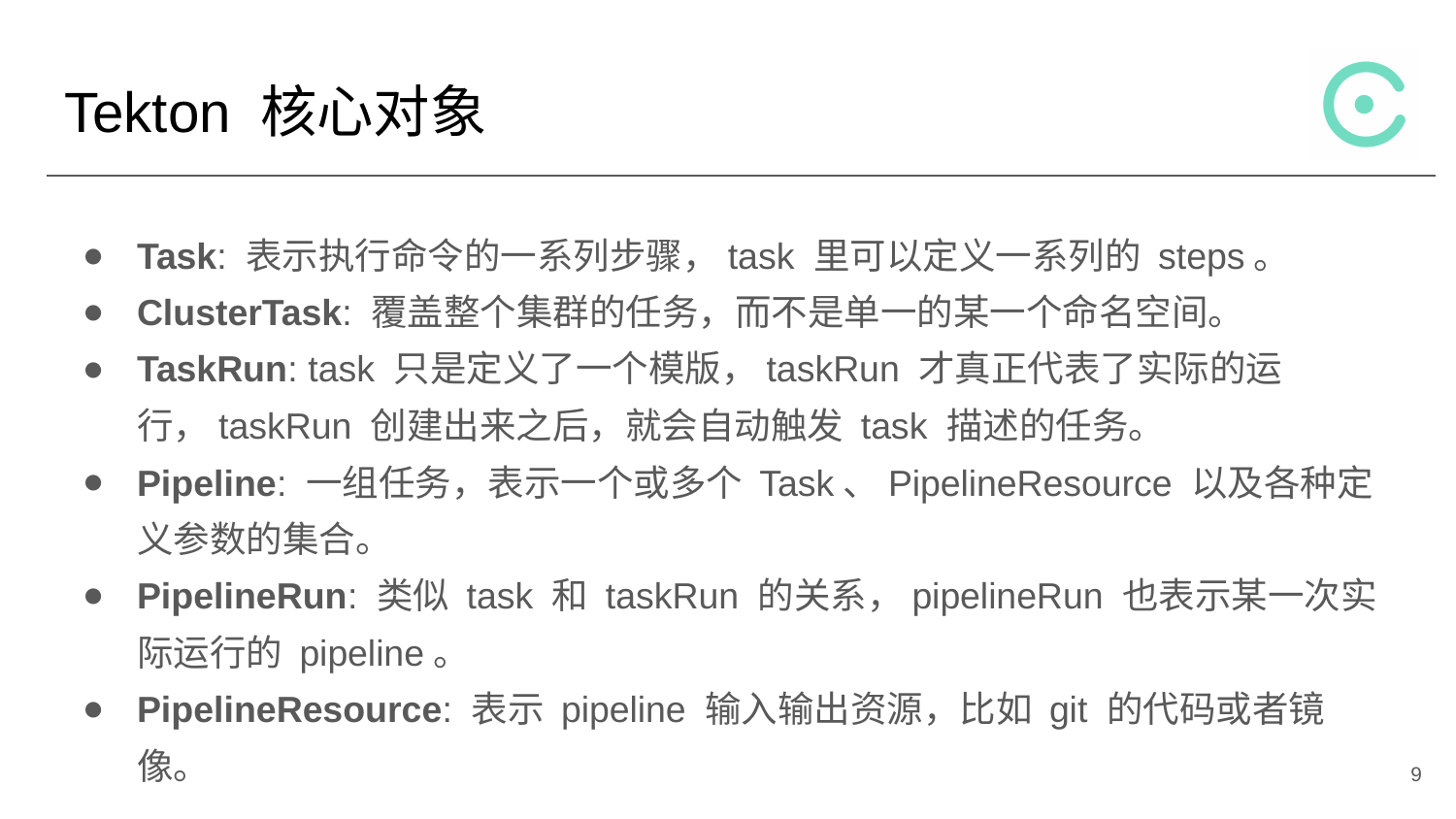

# Tekton 核心对象
Task: 表示执行命令的一系列步骤，task 里可以定义一系列的 steps。
ClusterTask: 覆盖整个集群的任务，而不是单一的某一个命名空间。
TaskRun: task 只是定义了一个模版，taskRun 才真正代表了实际的运行，taskRun 创建出来之后，就会自动触发 task 描述的任务。
Pipeline: 一组任务，表示一个或多个 Task、PipelineResource 以及各种定义参数的集合。
PipelineRun: 类似 task 和 taskRun 的关系，pipelineRun 也表示某一次实际运行的 pipeline。
PipelineResource: 表示 pipeline 输入输出资源，比如 git 的代码或者镜像。
9